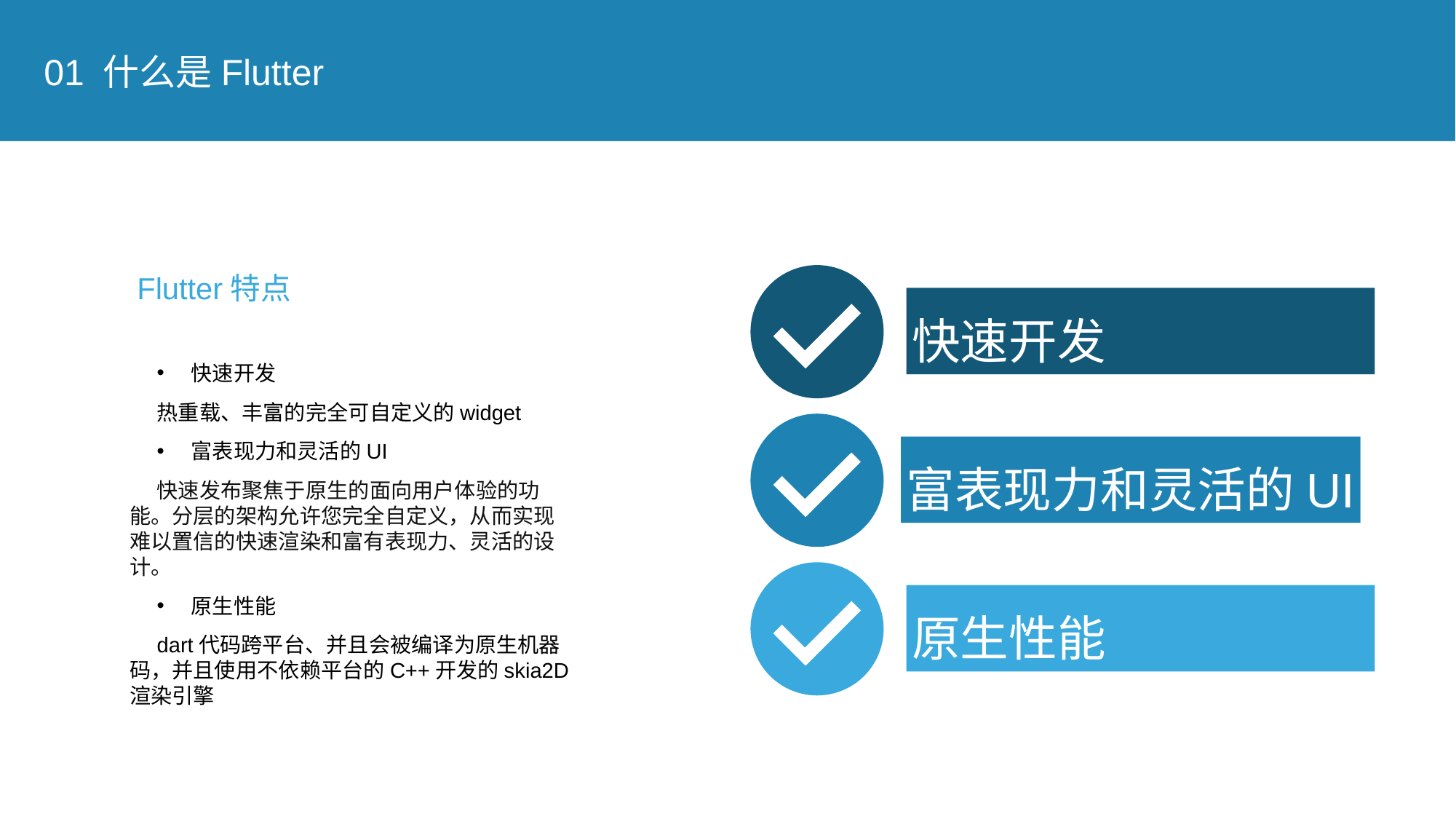

01 什么是Flutter
Flutter特点

快速开发
快速开发
热重载、丰富的完全可自定义的widget
富表现力和灵活的UI
快速发布聚焦于原生的面向用户体验的功能。分层的架构允许您完全自定义，从而实现难以置信的快速渲染和富有表现力、灵活的设计。
原生性能
dart代码跨平台、并且会被编译为原生机器码，并且使用不依赖平台的C++开发的skia2D渲染引擎

富表现力和灵活的UI

原生性能